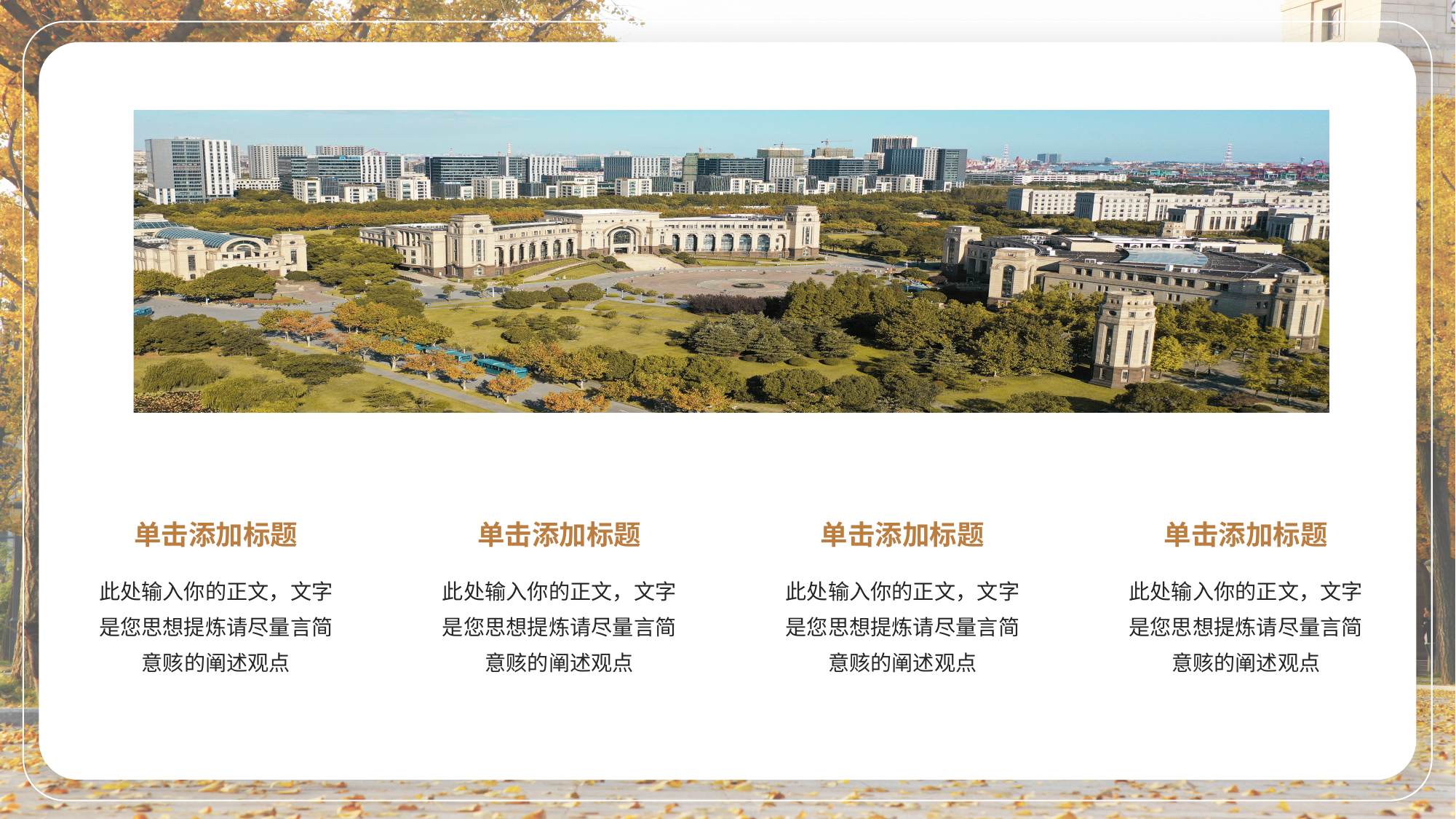

单击添加标题
单击添加标题
单击添加标题
单击添加标题
此处输入你的正文，文字是您思想提炼请尽量言简意赅的阐述观点
此处输入你的正文，文字是您思想提炼请尽量言简意赅的阐述观点
此处输入你的正文，文字是您思想提炼请尽量言简意赅的阐述观点
此处输入你的正文，文字是您思想提炼请尽量言简意赅的阐述观点